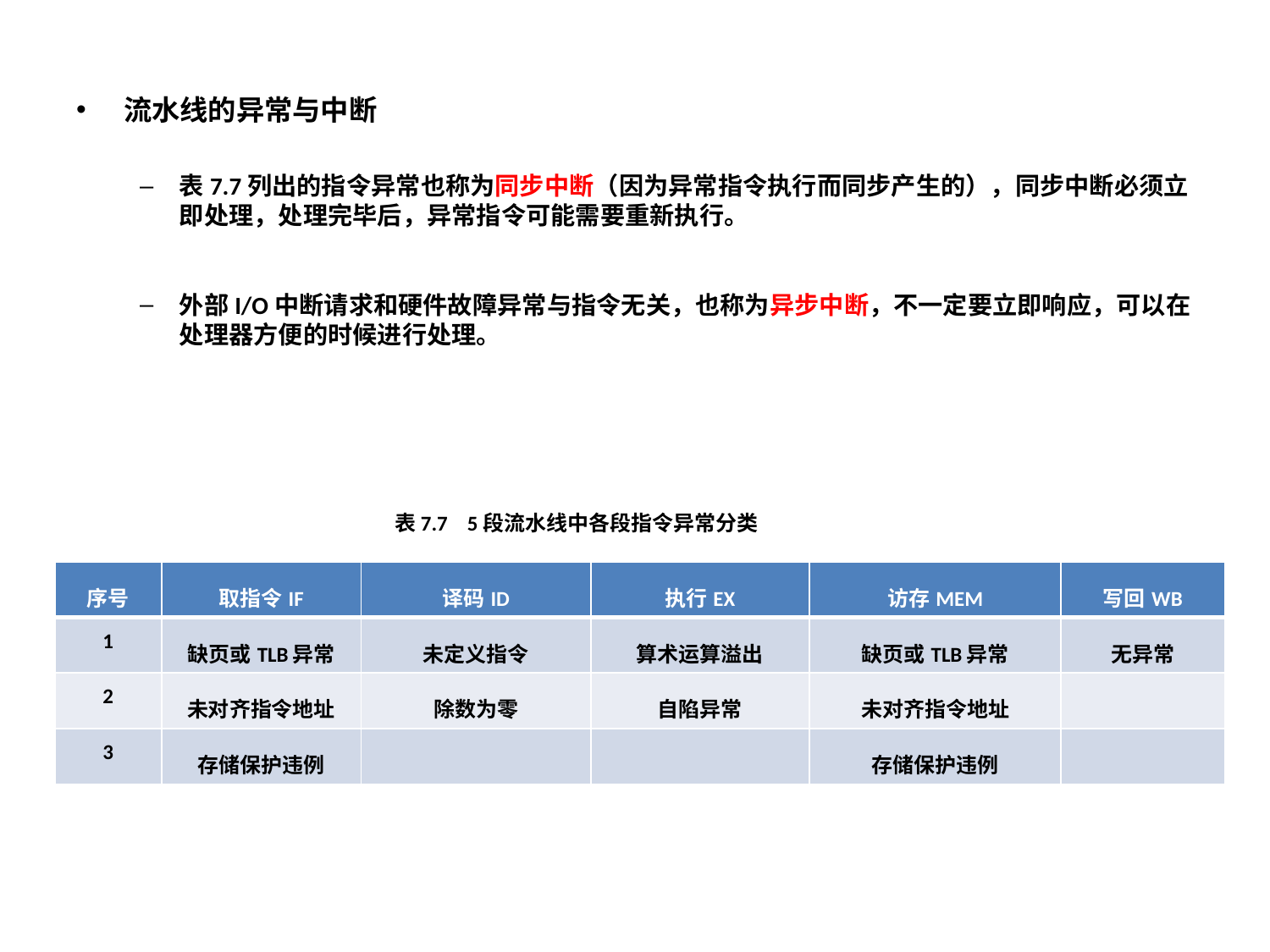

流水线的异常与中断

表7.7列出的指令异常也称为同步中断（因为异常指令执行而同步产生的），同步中断必须立即处理，处理完毕后，异常指令可能需要重新执行。

外部I/O中断请求和硬件故障异常与指令无关，也称为异步中断，不一定要立即响应，可以在处理器方便的时候进行处理。

表7.7    5段流水线中各段指令异常分类
| 序号 | 取指令IF | 译码ID | 执行EX | 访存MEM | 写回WB |
| --- | --- | --- | --- | --- | --- |
| 1 | 缺页或TLB异常 | 未定义指令 | 算术运算溢出 | 缺页或TLB异常 | 无异常 |
| 2 | 未对齐指令地址 | 除数为零 | 自陷异常 | 未对齐指令地址 |  |
| 3 | 存储保护违例 |  |  | 存储保护违例 |  |